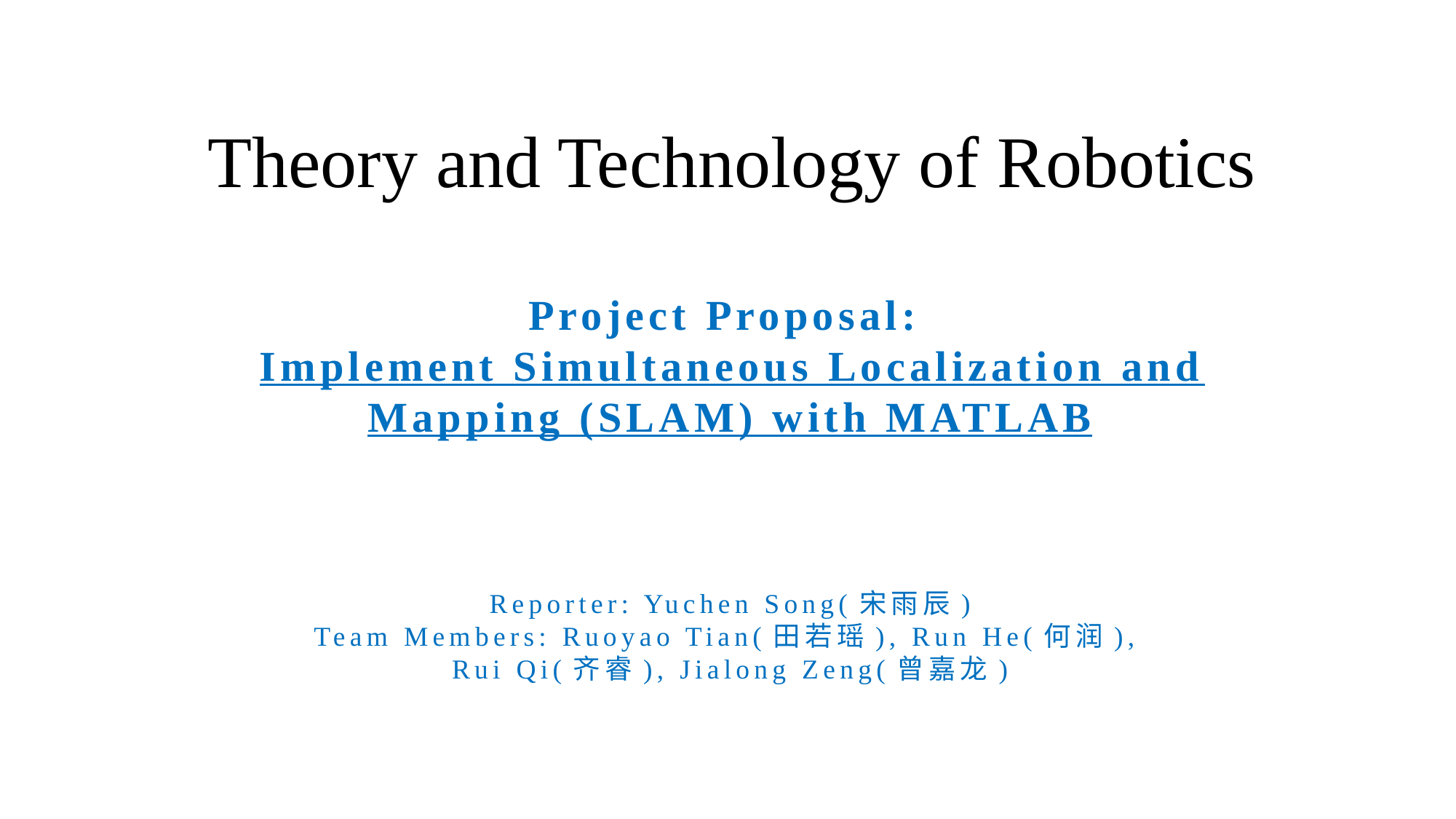

Theory and Technology of Robotics
# Project Proposal: Implement Simultaneous Localization and Mapping (SLAM) with MATLAB Reporter: Yuchen Song(宋雨辰) Team Members: Ruoyao Tian(田若瑶), Run He(何润), Rui Qi(齐睿), Jialong Zeng(曾嘉龙)